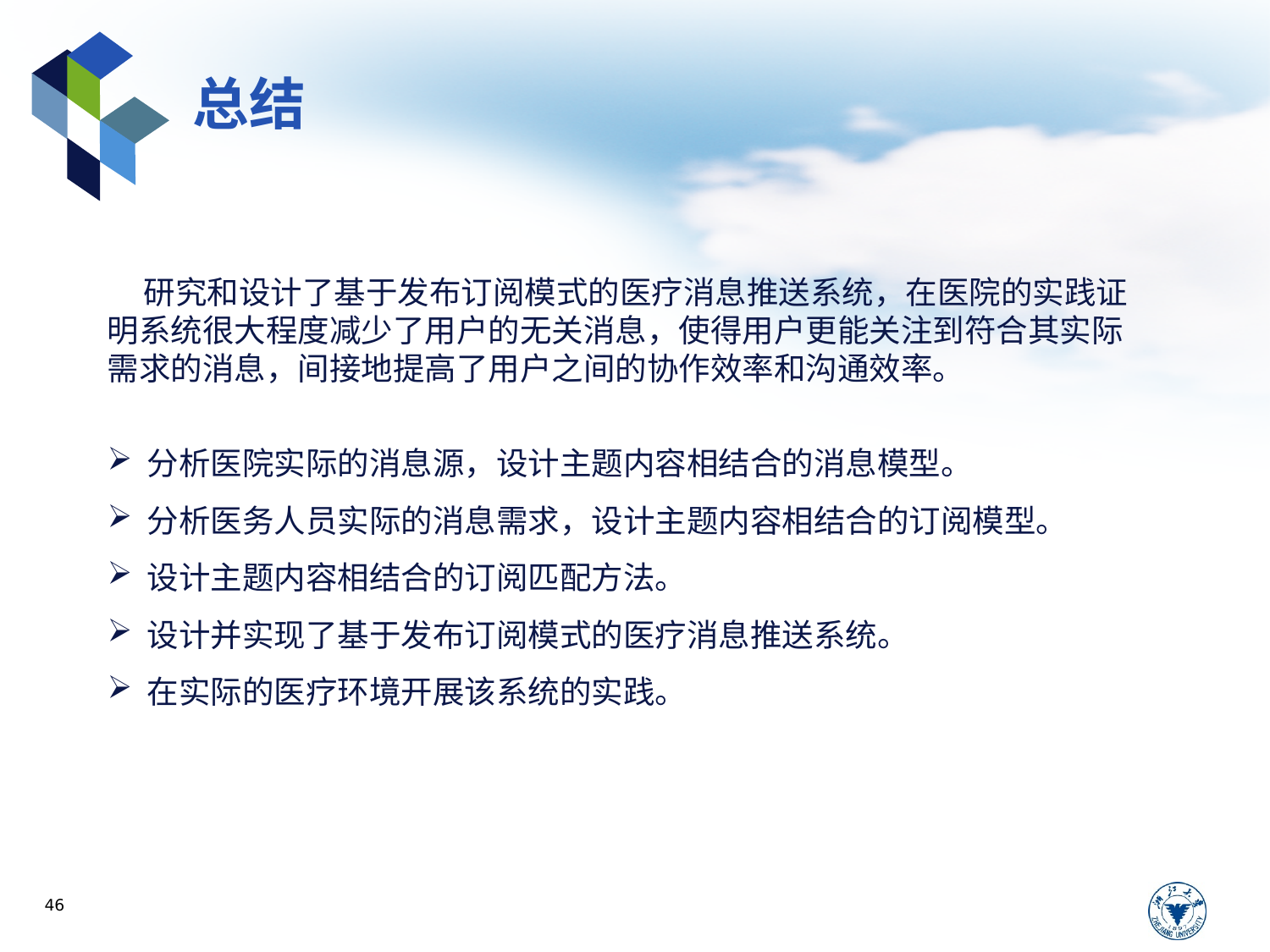

# 总结
    研究和设计了基于发布订阅模式的医疗消息推送系统，在医院的实践证明系统很大程度减少了用户的无关消息，使得用户更能关注到符合其实际需求的消息，间接地提高了用户之间的协作效率和沟通效率。

分析医院实际的消息源，设计主题内容相结合的消息模型。
分析医务人员实际的消息需求，设计主题内容相结合的订阅模型。
设计主题内容相结合的订阅匹配方法。
设计并实现了基于发布订阅模式的医疗消息推送系统。
在实际的医疗环境开展该系统的实践。

46